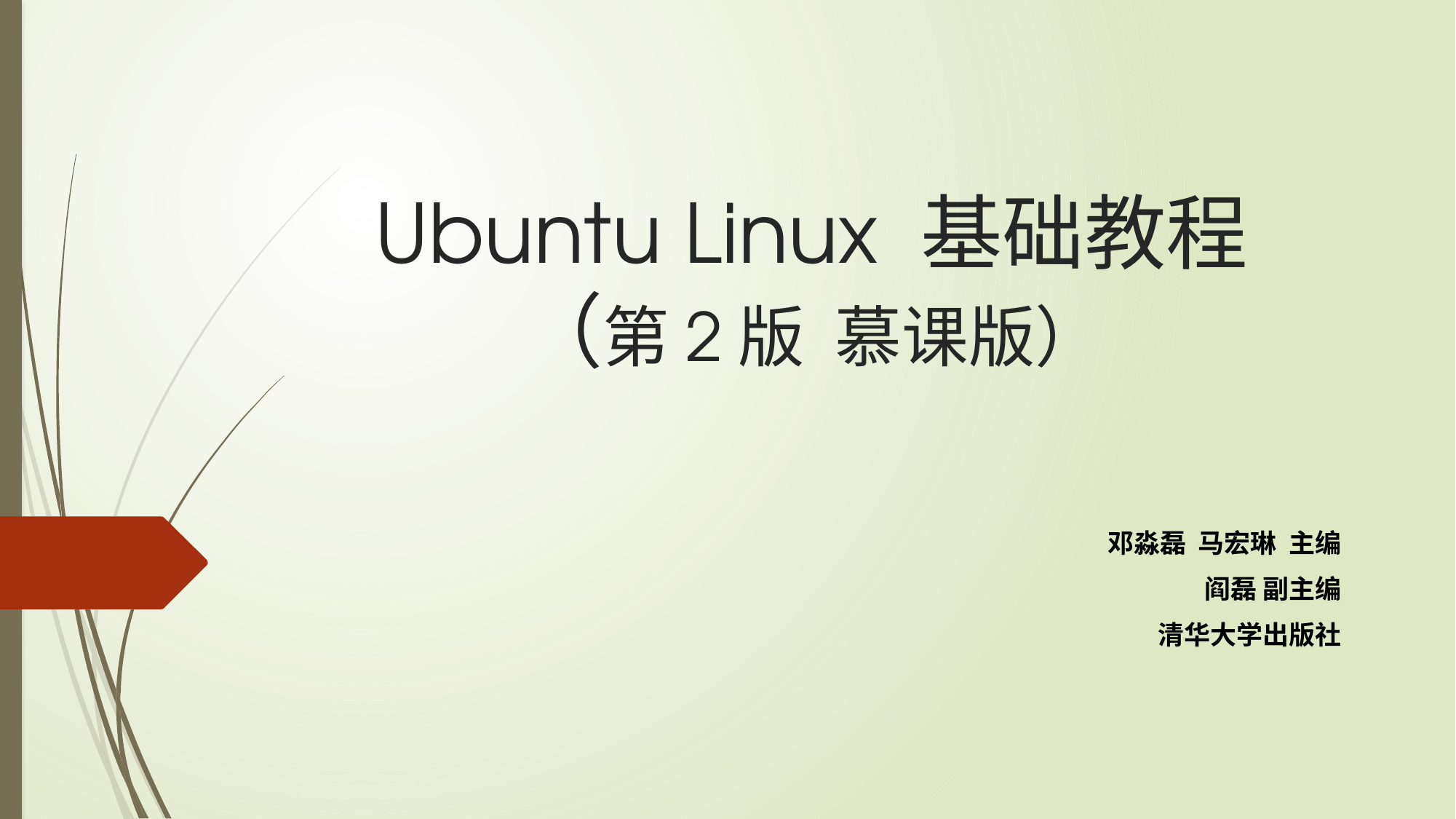

# Ubuntu Linux 基础教程 （第2版  慕课版）
邓淼磊  马宏琳  主编
阎磊 副主编
 清华大学出版社